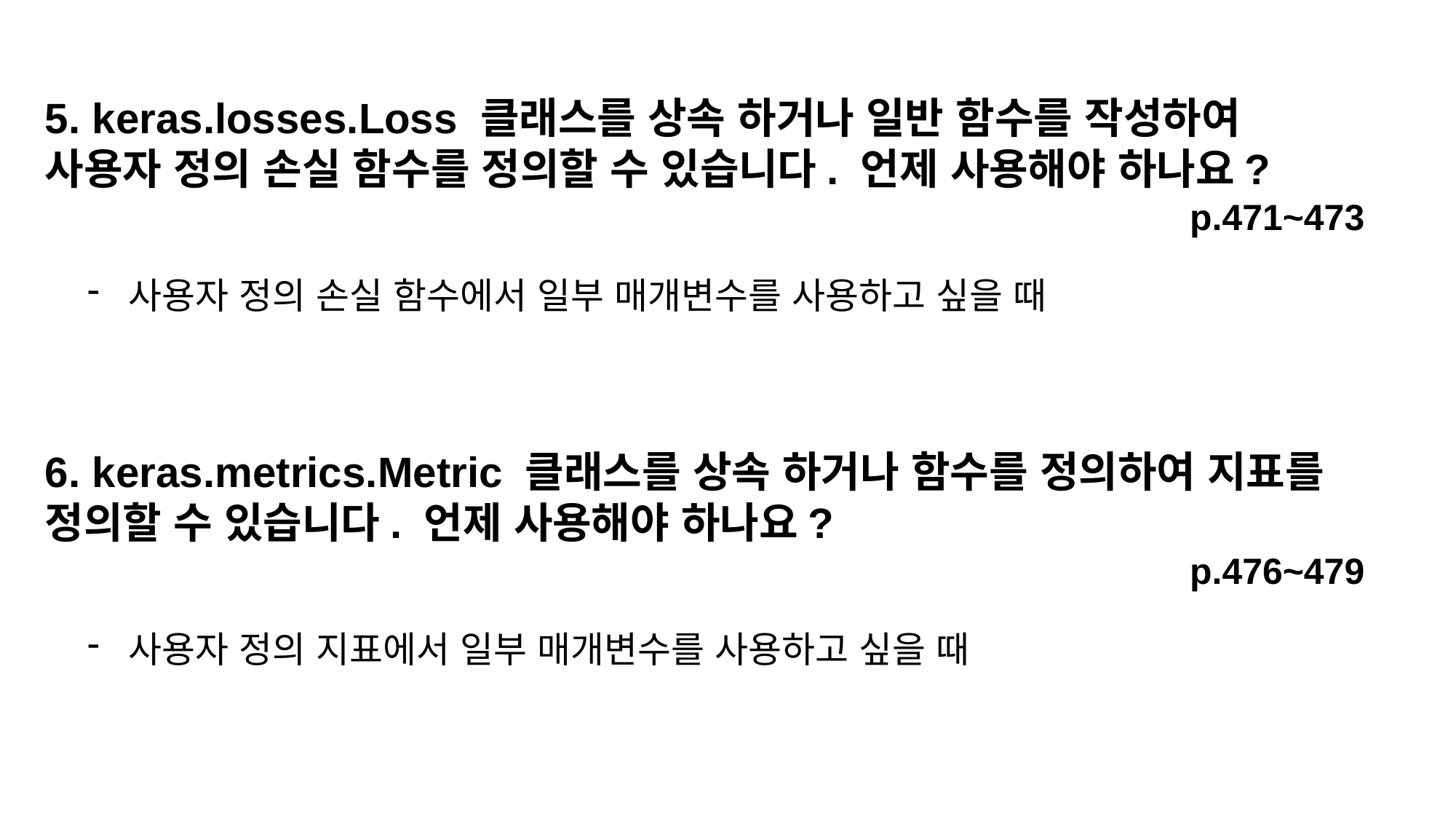

5. keras.losses.Loss 클래스를 상속 하거나 일반 함수를 작성하여 사용자 정의 손실 함수를 정의할 수 있습니다. 언제 사용해야 하나요?
p.471~473
사용자 정의 손실 함수에서 일부 매개변수를 사용하고 싶을 때
6. keras.metrics.Metric 클래스를 상속 하거나 함수를 정의하여 지표를 정의할 수 있습니다. 언제 사용해야 하나요?
p.476~479
사용자 정의 지표에서 일부 매개변수를 사용하고 싶을 때